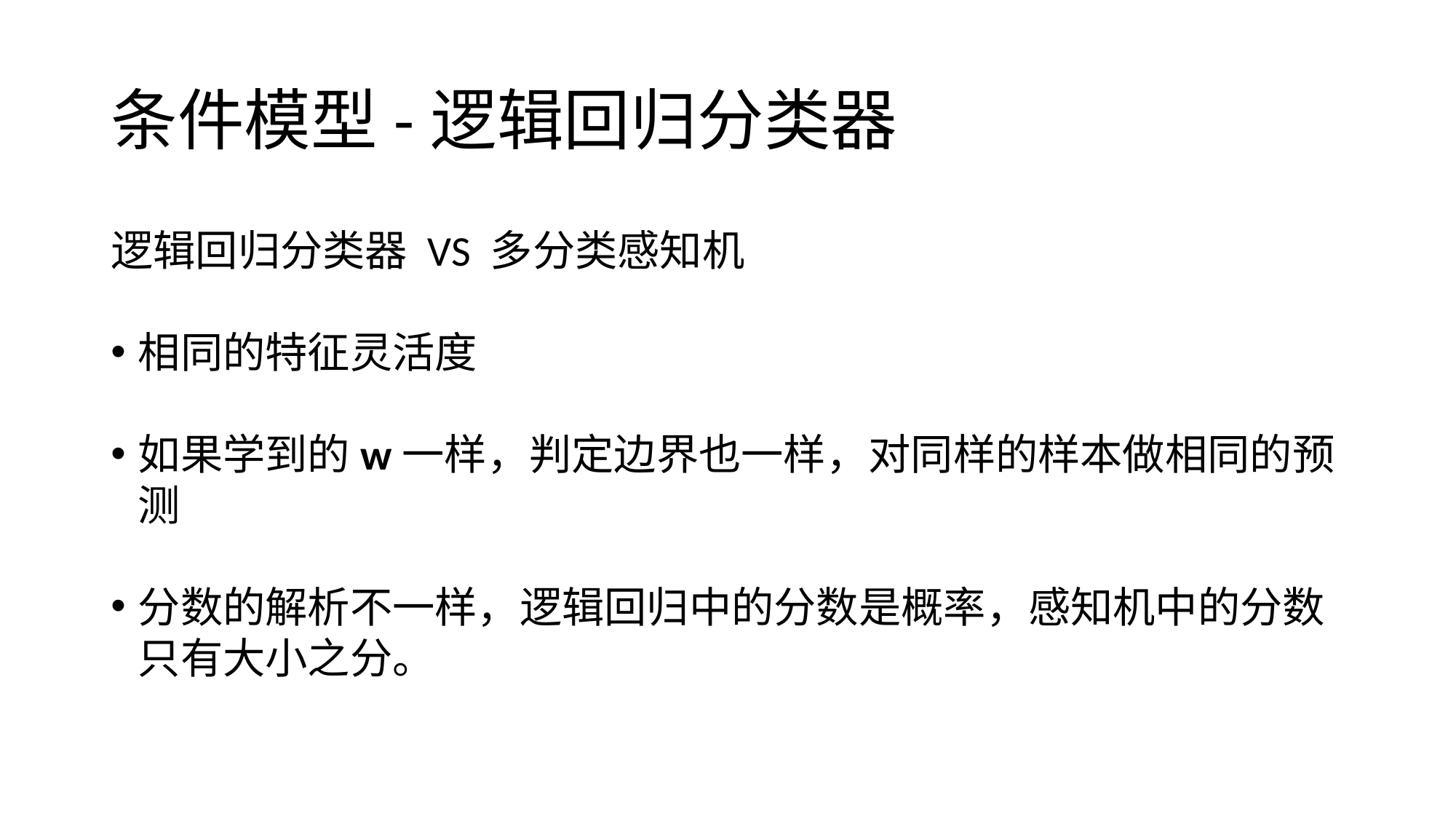

# 条件模型-逻辑回归分类器
逻辑回归分类器 VS 多分类感知机

相同的特征灵活度

如果学到的w一样，判定边界也一样，对同样的样本做相同的预测

分数的解析不一样，逻辑回归中的分数是概率，感知机中的分数只有大小之分。